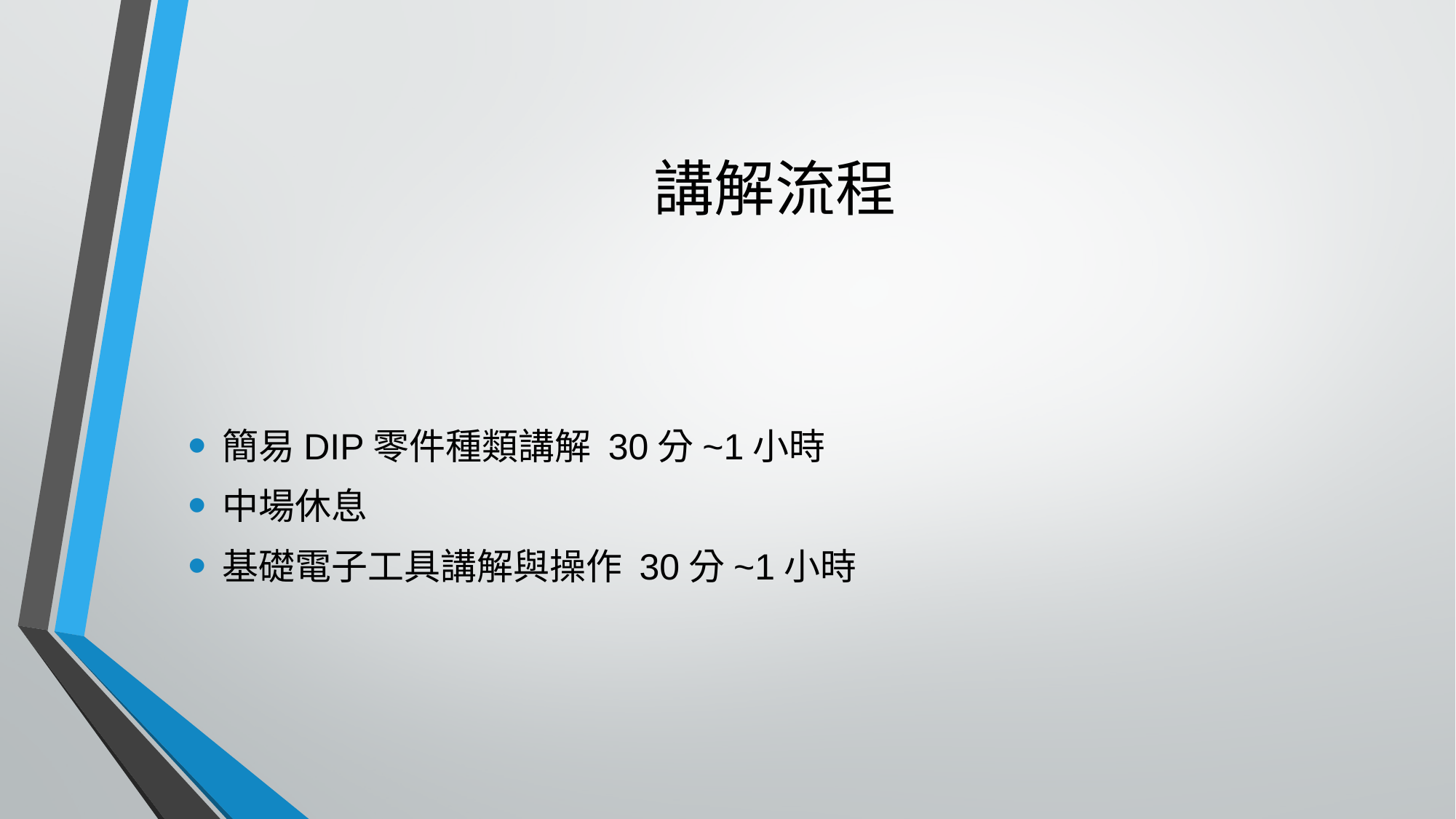

# 講解流程
簡易DIP零件種類講解 30分~1小時
中場休息
基礎電子工具講解與操作 30分~1小時